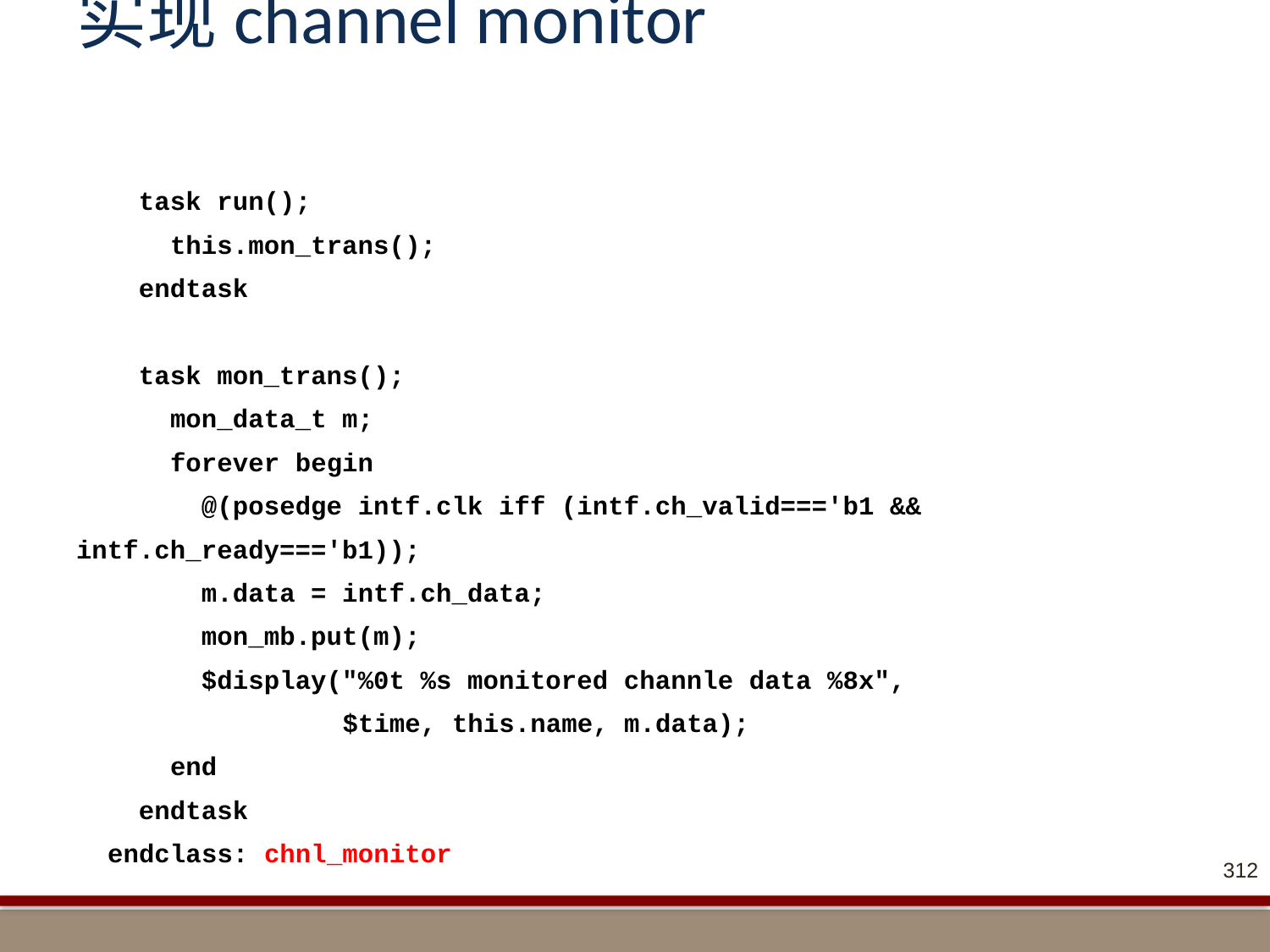

# 实现channel monitor

    task run();
      this.mon_trans();
    endtask

    task mon_trans();
      mon_data_t m;
      forever begin
        @(posedge intf.clk iff (intf.ch_valid==='b1 && intf.ch_ready==='b1));
        m.data = intf.ch_data;
        mon_mb.put(m);
        $display("%0t %s monitored channle data %8x",
                 $time, this.name, m.data);
      end
    endtask
  endclass: chnl_monitor

312